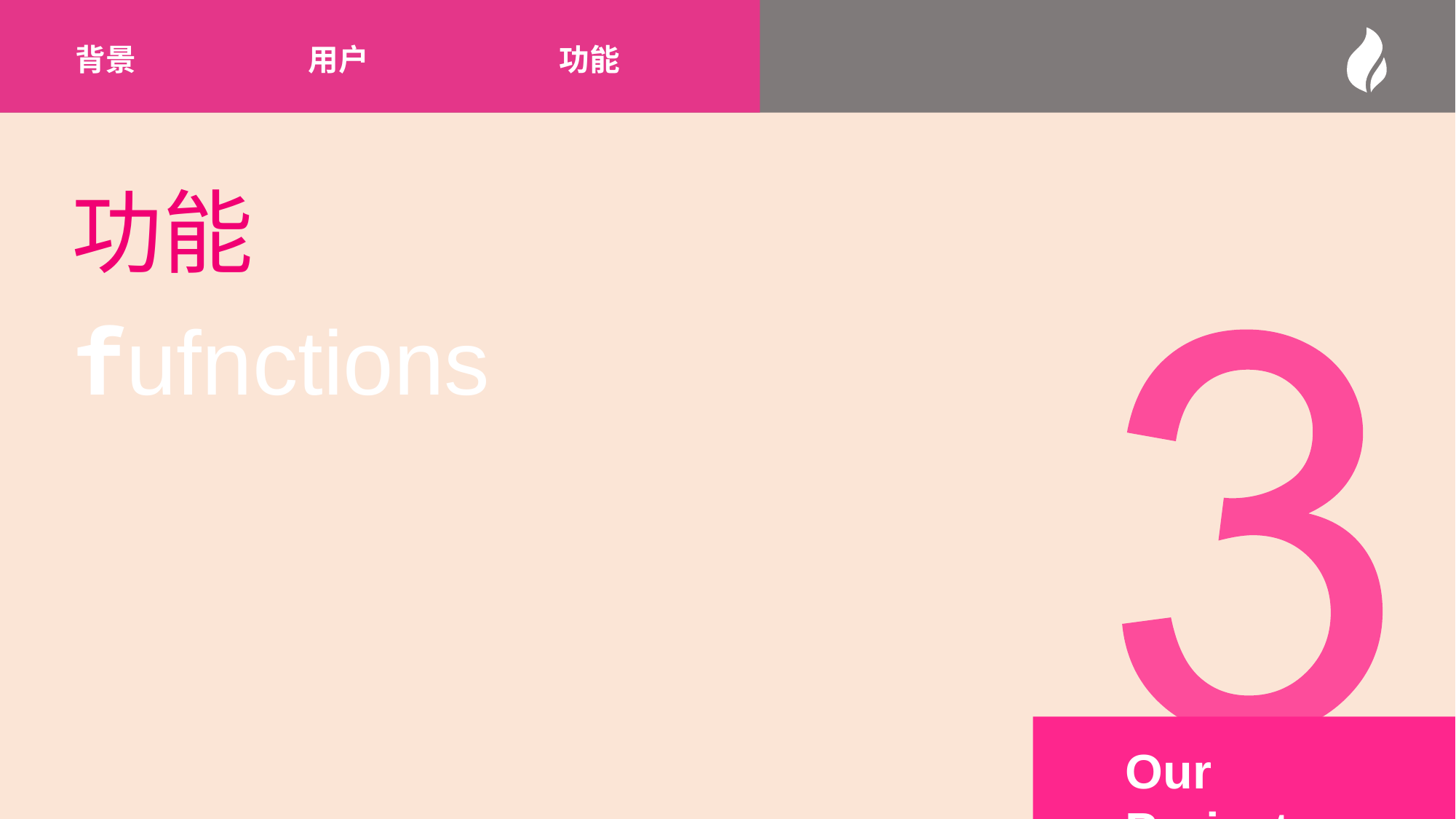

背景
用户
功能
功能
fufnctions

Our Project